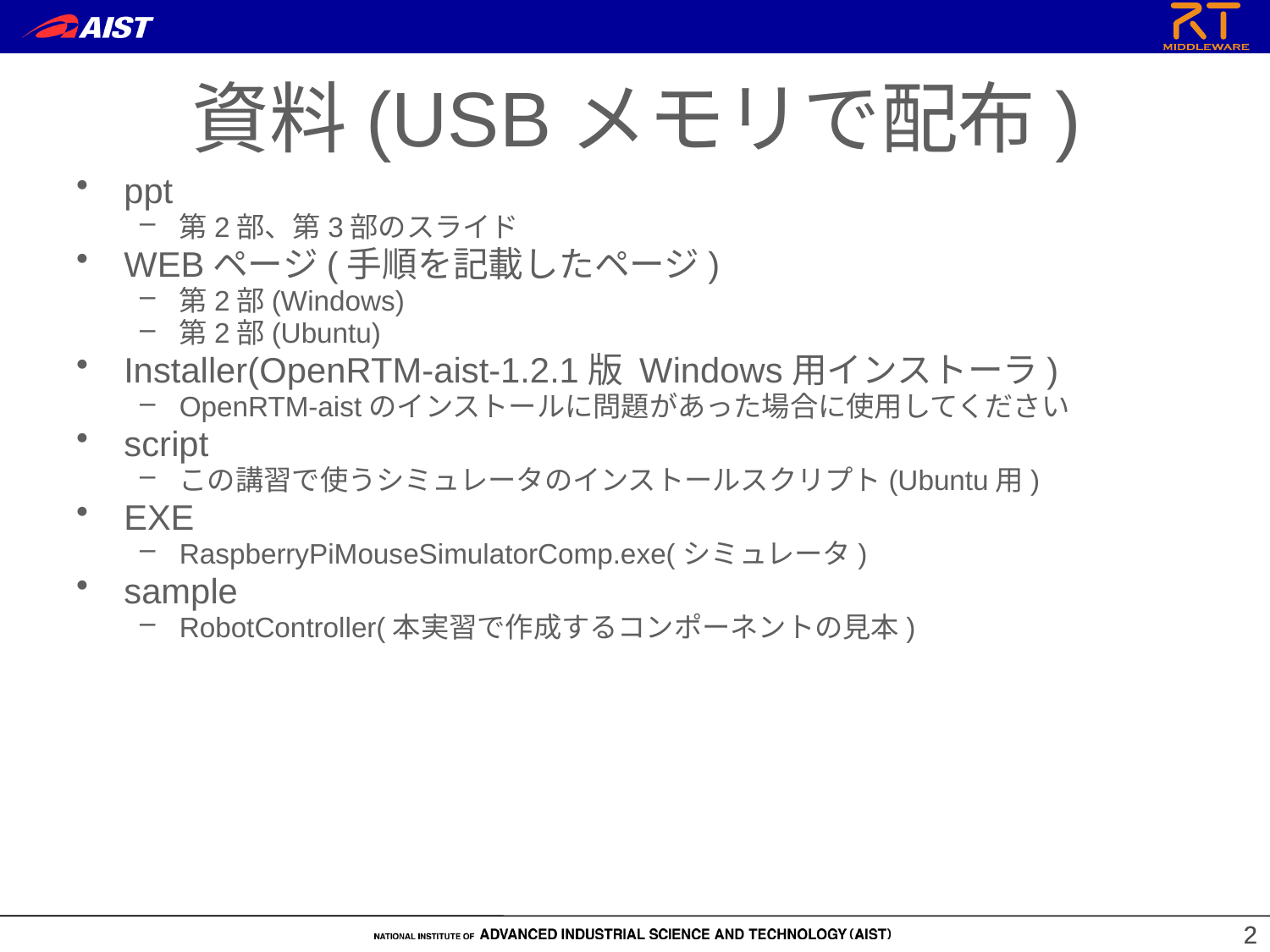

資料(USBメモリで配布)
ppt
第2部、第3部のスライド
WEBページ(手順を記載したページ)
第2部(Windows)
第2部(Ubuntu)
Installer(OpenRTM-aist-1.2.1版 Windows用インストーラ)
OpenRTM-aistのインストールに問題があった場合に使用してください
script
この講習で使うシミュレータのインストールスクリプト(Ubuntu用)
EXE
RaspberryPiMouseSimulatorComp.exe(シミュレータ)
sample
RobotController(本実習で作成するコンポーネントの見本)
2
2